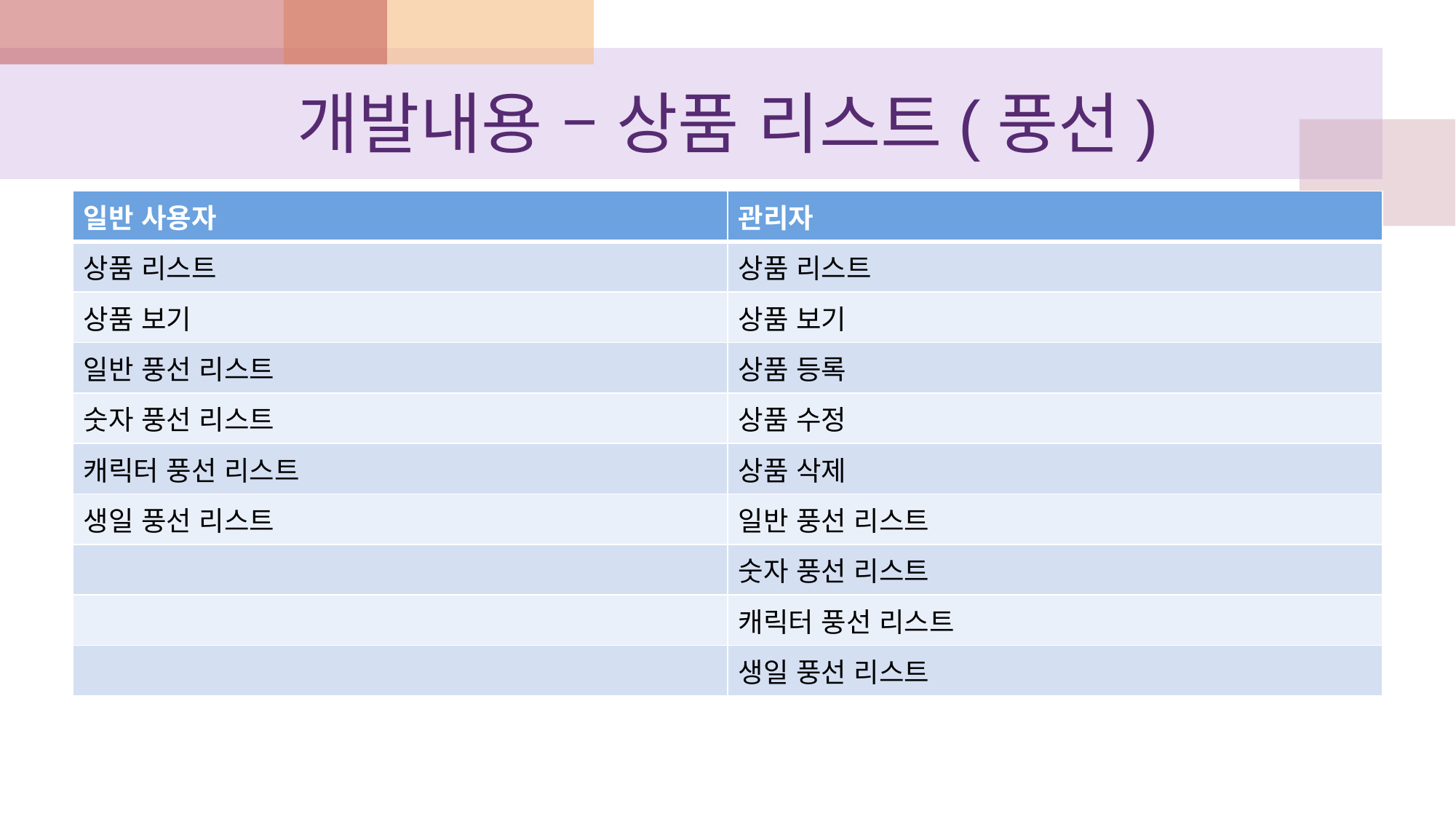

# 개발내용 – 상품 리스트(풍선)
| 일반 사용자 | 관리자 |
| --- | --- |
| 상품 리스트 | 상품 리스트 |
| 상품 보기 | 상품 보기 |
| 일반 풍선 리스트 | 상품 등록 |
| 숫자 풍선 리스트 | 상품 수정 |
| 캐릭터 풍선 리스트 | 상품 삭제 |
| 생일 풍선 리스트 | 일반 풍선 리스트 |
|  | 숫자 풍선 리스트 |
|  | 캐릭터 풍선 리스트 |
|  | 생일 풍선 리스트 |